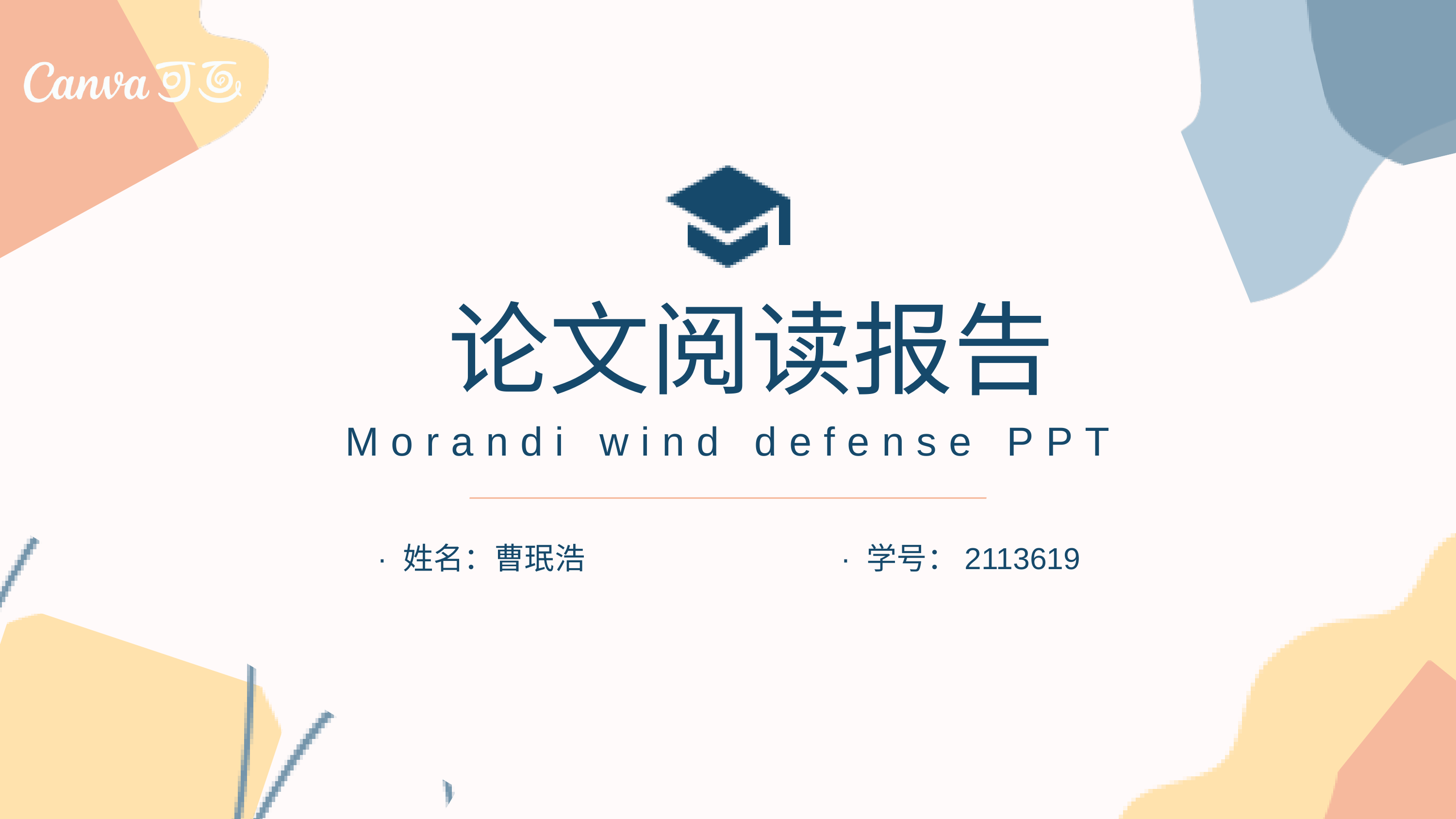

论文阅读报告
Morandi wind defense PPT

 · 姓名：曹珉浩
 · 学号：2113619